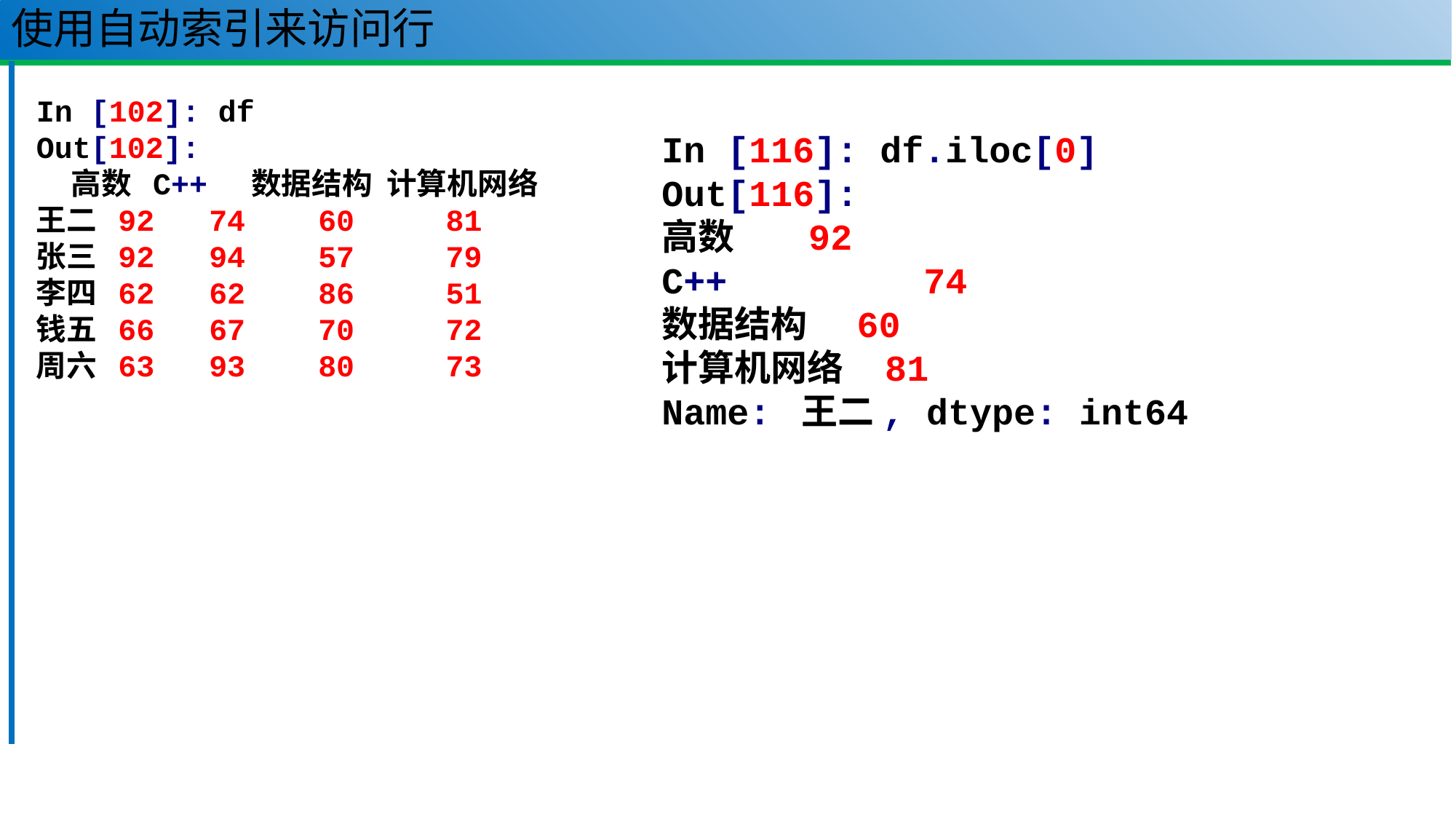

# 使用自动索引来访问行
In [102]: df
Out[102]:
    高数  C++  数据结构  计算机网络
王二  92   74    60     81
张三  92   94    57     79
李四  62   62    86     51
钱五  66   67    70     72
周六  63   93    80     73
In [116]: df.iloc[0]
Out[116]:
高数        92
C++         74
数据结构     60
计算机网络    81
Name: 王二, dtype: int64